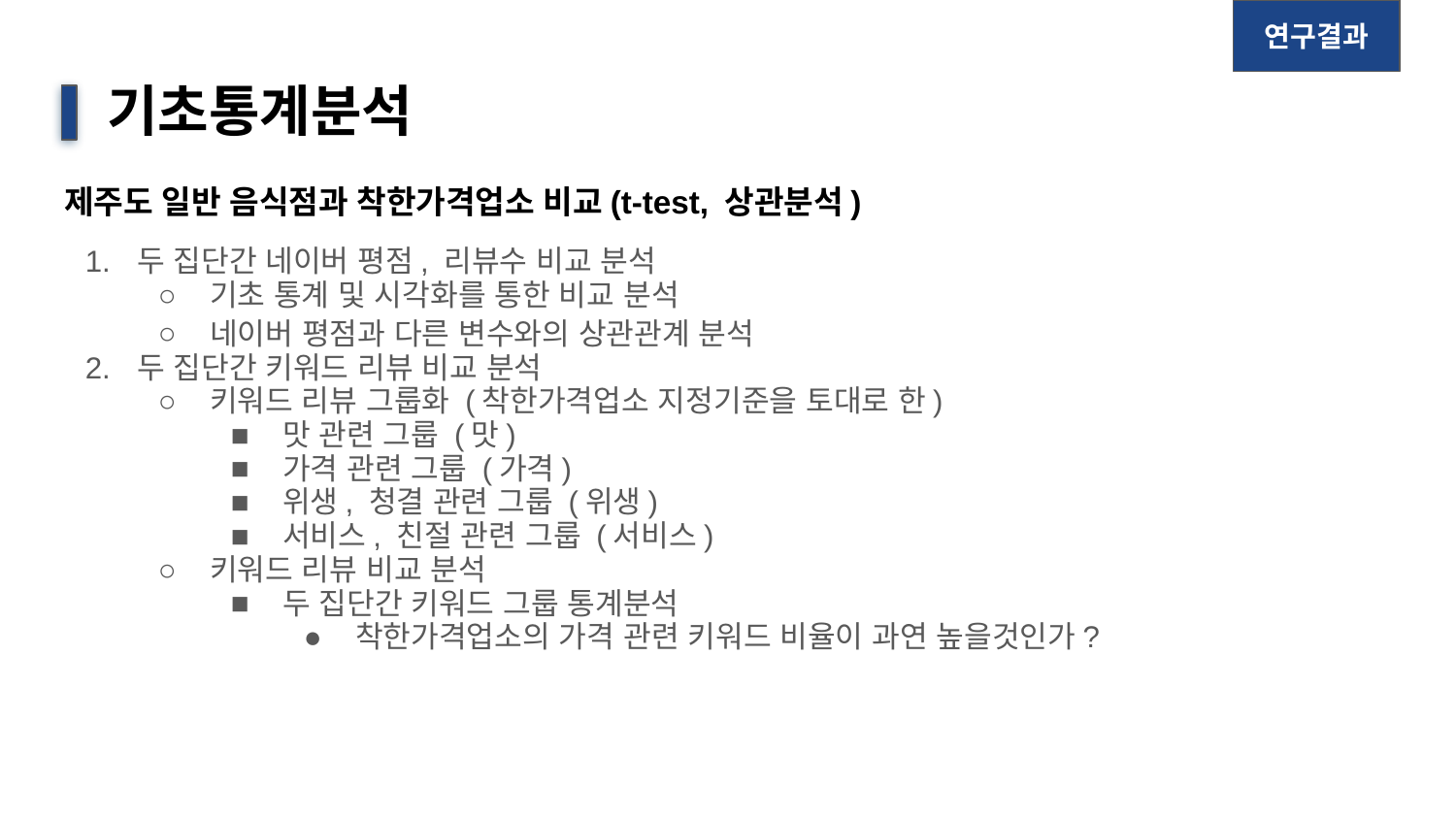

연구결과
# 기초통계분석

제주도 일반 음식점과 착한가격업소 비교(t-test, 상관분석)
두 집단간 네이버 평점, 리뷰수 비교 분석
기초 통계 및 시각화를 통한 비교 분석
네이버 평점과 다른 변수와의 상관관계 분석
두 집단간 키워드 리뷰 비교 분석
키워드 리뷰 그룹화 (착한가격업소 지정기준을 토대로 한)
맛 관련 그룹 (맛)
가격 관련 그룹 (가격)
위생, 청결 관련 그룹 (위생)
서비스, 친절 관련 그룹 (서비스)
키워드 리뷰 비교 분석
두 집단간 키워드 그룹 통계분석
착한가격업소의 가격 관련 키워드 비율이 과연 높을것인가?